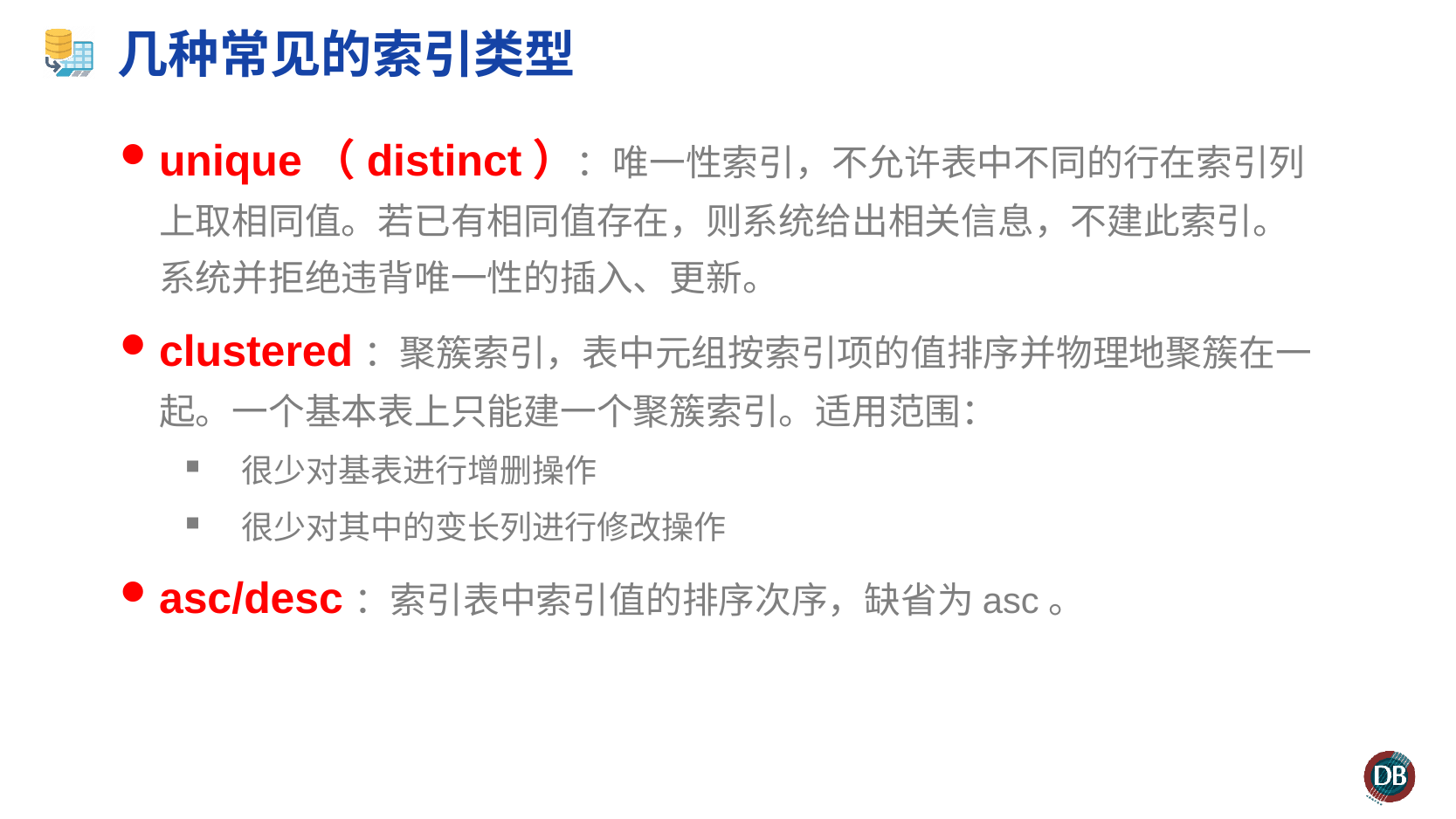

# 几种常见的索引类型
unique（distinct）：唯一性索引，不允许表中不同的行在索引列上取相同值。若已有相同值存在，则系统给出相关信息，不建此索引。系统并拒绝违背唯一性的插入、更新。
clustered：聚簇索引，表中元组按索引项的值排序并物理地聚簇在一起。一个基本表上只能建一个聚簇索引。适用范围：
 很少对基表进行增删操作
 很少对其中的变长列进行修改操作
asc/desc：索引表中索引值的排序次序，缺省为asc。